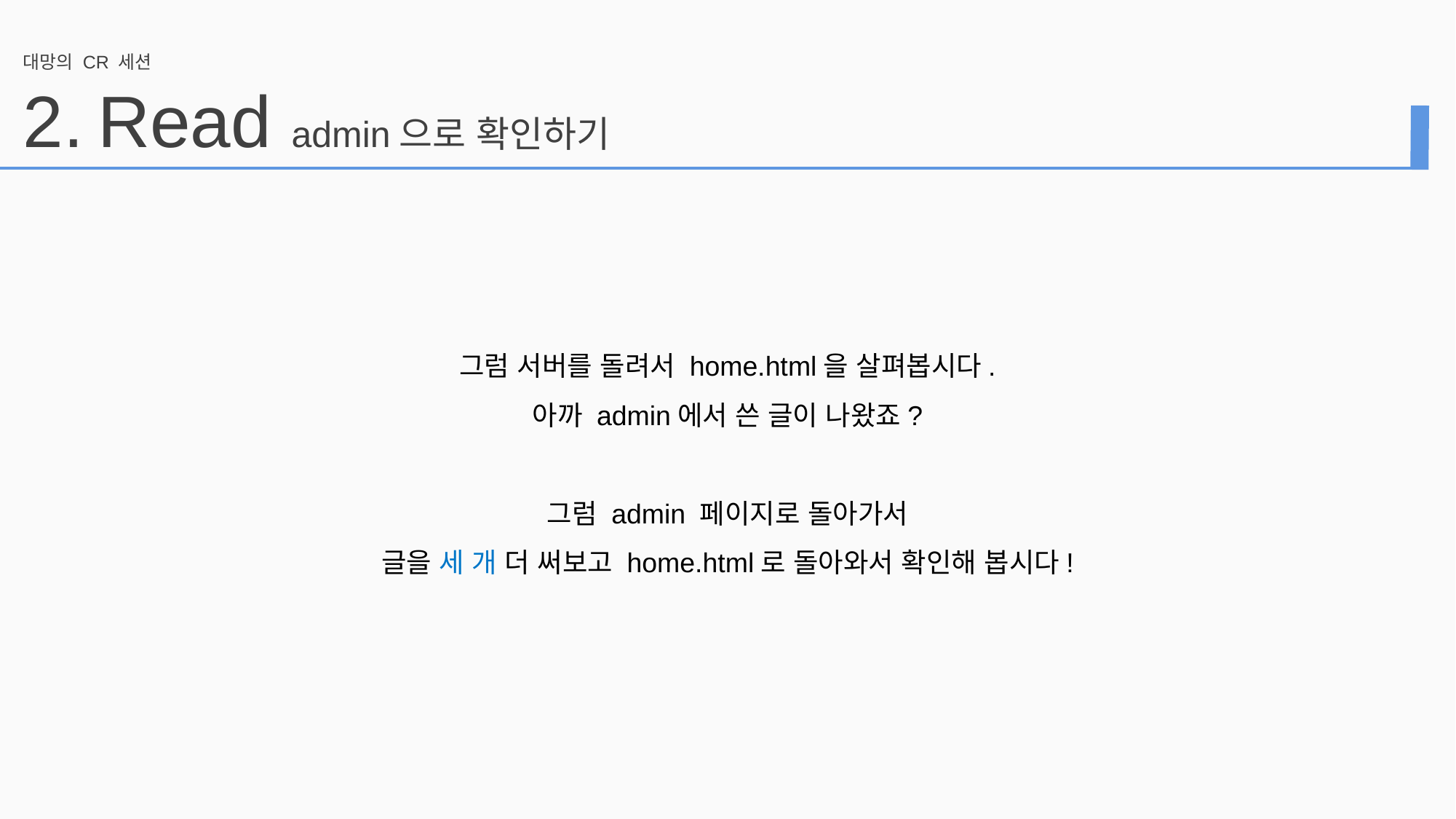

대망의 CR 세션
2.
Read admin으로 확인하기
그럼 서버를 돌려서 home.html을 살펴봅시다.
아까 admin에서 쓴 글이 나왔죠?

그럼 admin 페이지로 돌아가서
글을 세 개 더 써보고 home.html로 돌아와서 확인해 봅시다!